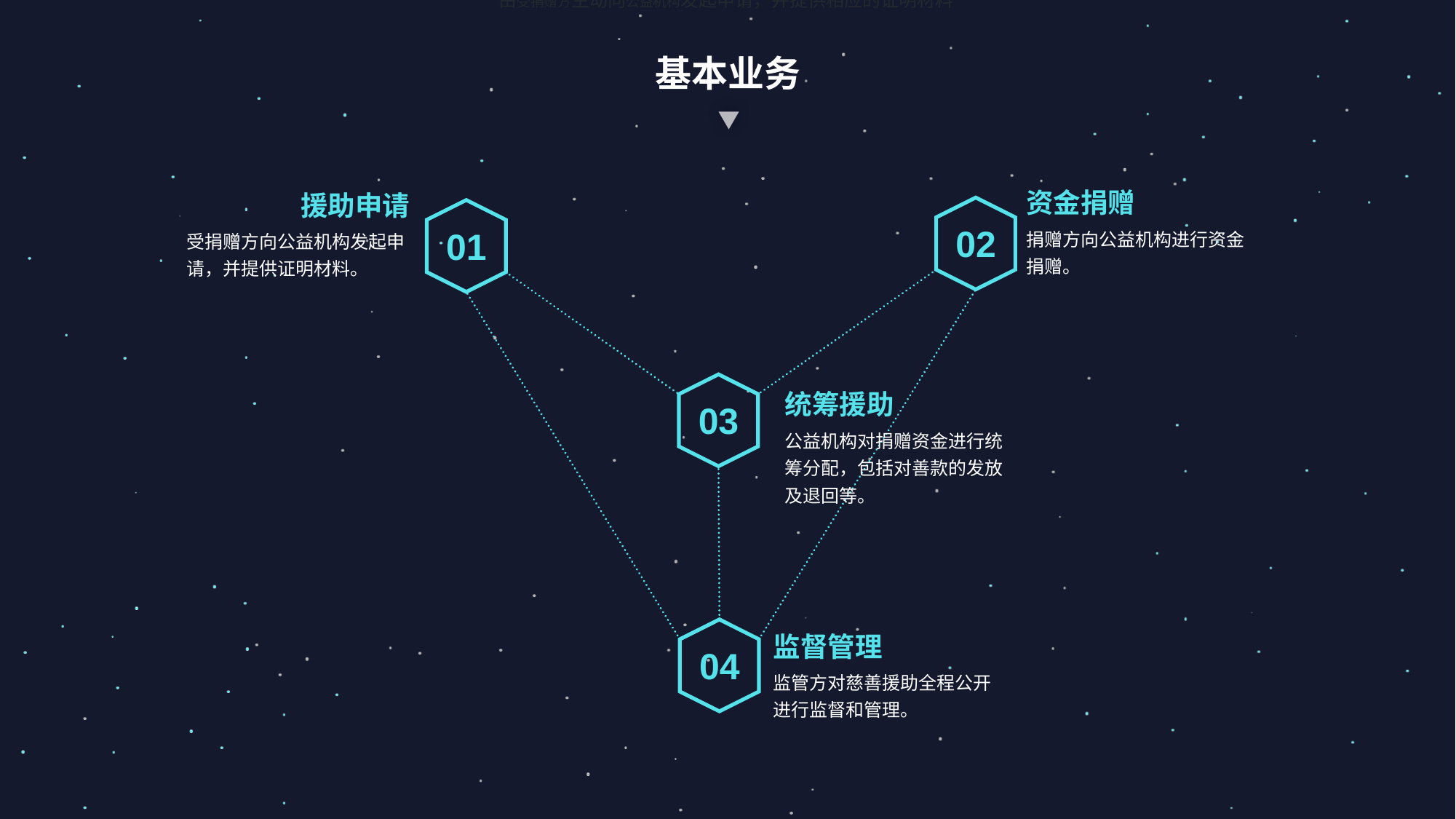

由受捐赠方主动向公益机构发起申请，并提供相应的证明材料
基本业务

资金捐赠
援助申请

02
捐赠方向公益机构进行资金捐赠。
01
受捐赠方向公益机构发起申请，并提供证明材料。

统筹援助
03
公益机构对捐赠资金进行统筹分配，包括对善款的发放及退回等。
监督管理

04
监管方对慈善援助全程公开进行监督和管理。